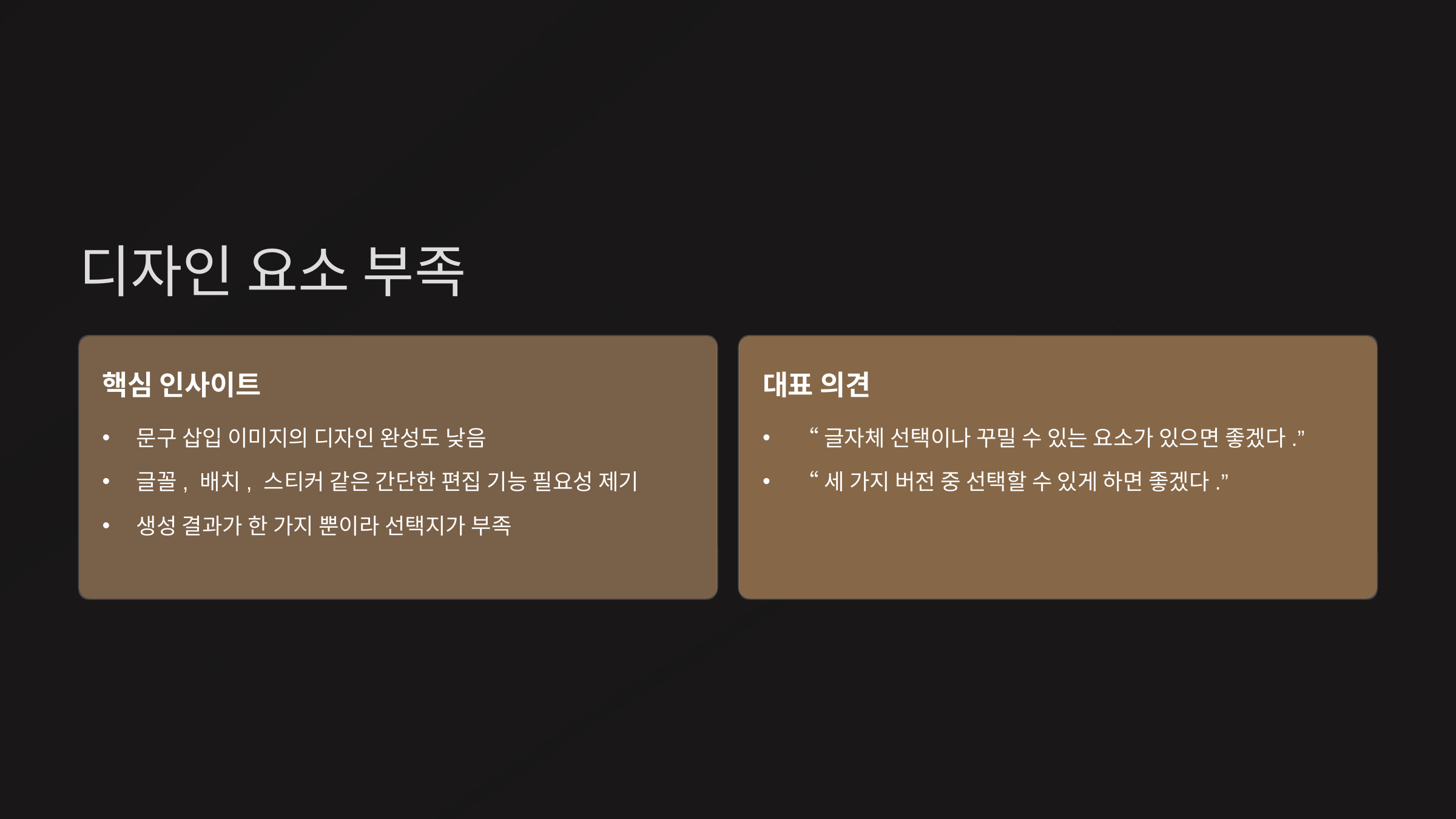

디자인 요소 부족

대표 의견
핵심 인사이트
문구 삽입 이미지의 디자인 완성도 낮음
“글자체 선택이나 꾸밀 수 있는 요소가 있으면 좋겠다.”
글꼴, 배치, 스티커 같은 간단한 편집 기능 필요성 제기
“세 가지 버전 중 선택할 수 있게 하면 좋겠다.”
생성 결과가 한 가지 뿐이라 선택지가 부족